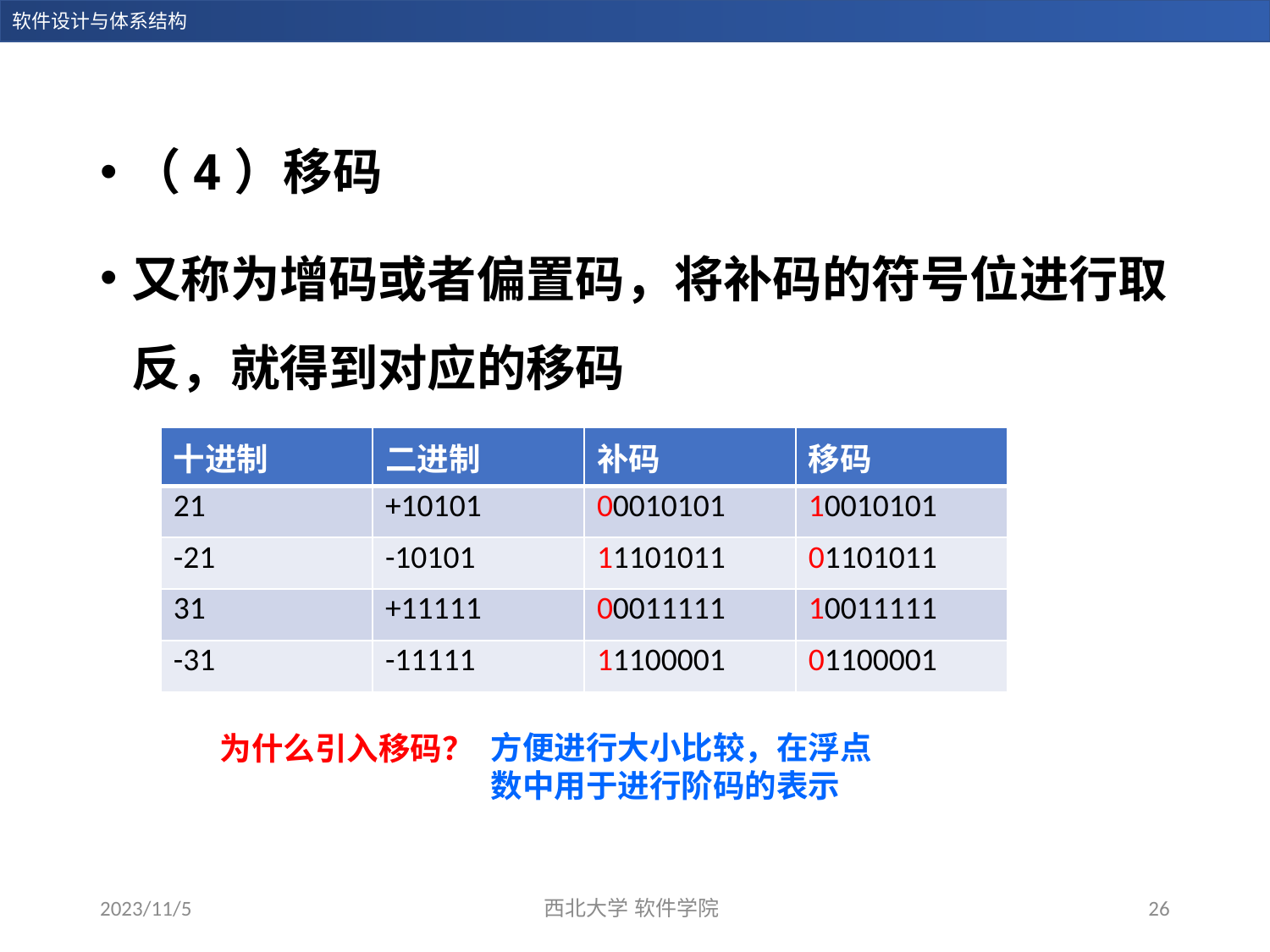

（4）移码
又称为增码或者偏置码，将补码的符号位进行取反，就得到对应的移码

| 十进制 | 二进制 | 补码 | 移码 |
| --- | --- | --- | --- |
| 21 | +10101 | 00010101 | 10010101 |
| -21 | -10101 | 11101011 | 01101011 |
| 31 | +11111 | 00011111 | 10011111 |
| -31 | -11111 | 11100001 | 01100001 |
方便进行大小比较，在浮点数中用于进行阶码的表示
为什么引入移码？
2023/11/5
西北大学 软件学院
26